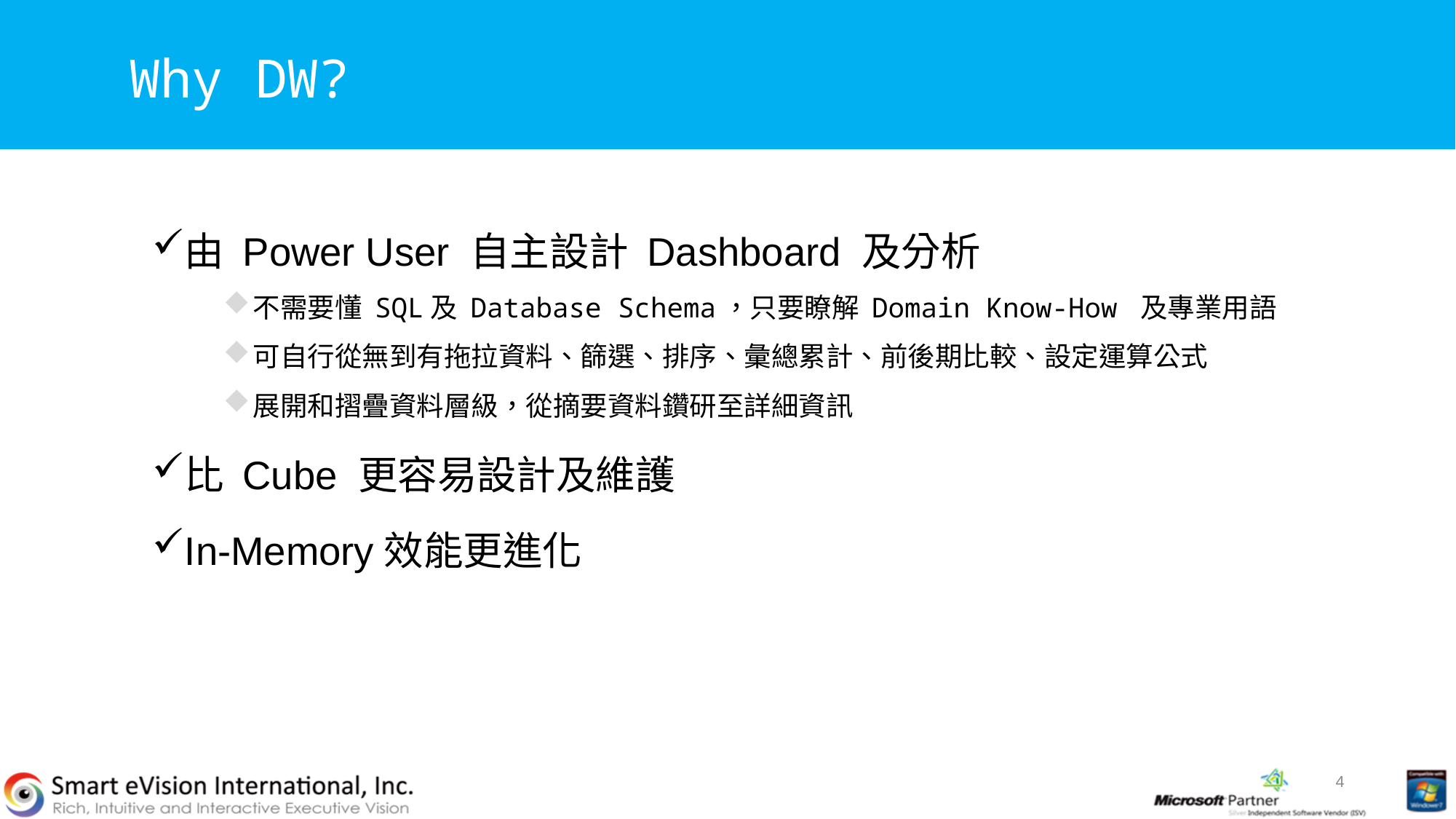

# Why DW?
由 Power User 自主設計 Dashboard 及分析
不需要懂 SQL及 Database Schema，只要瞭解 Domain Know-How 及專業用語
可自行從無到有拖拉資料、篩選、排序、彙總累計、前後期比較、設定運算公式
展開和摺疊資料層級，從摘要資料鑽研至詳細資訊
比 Cube 更容易設計及維護
In-Memory效能更進化
4